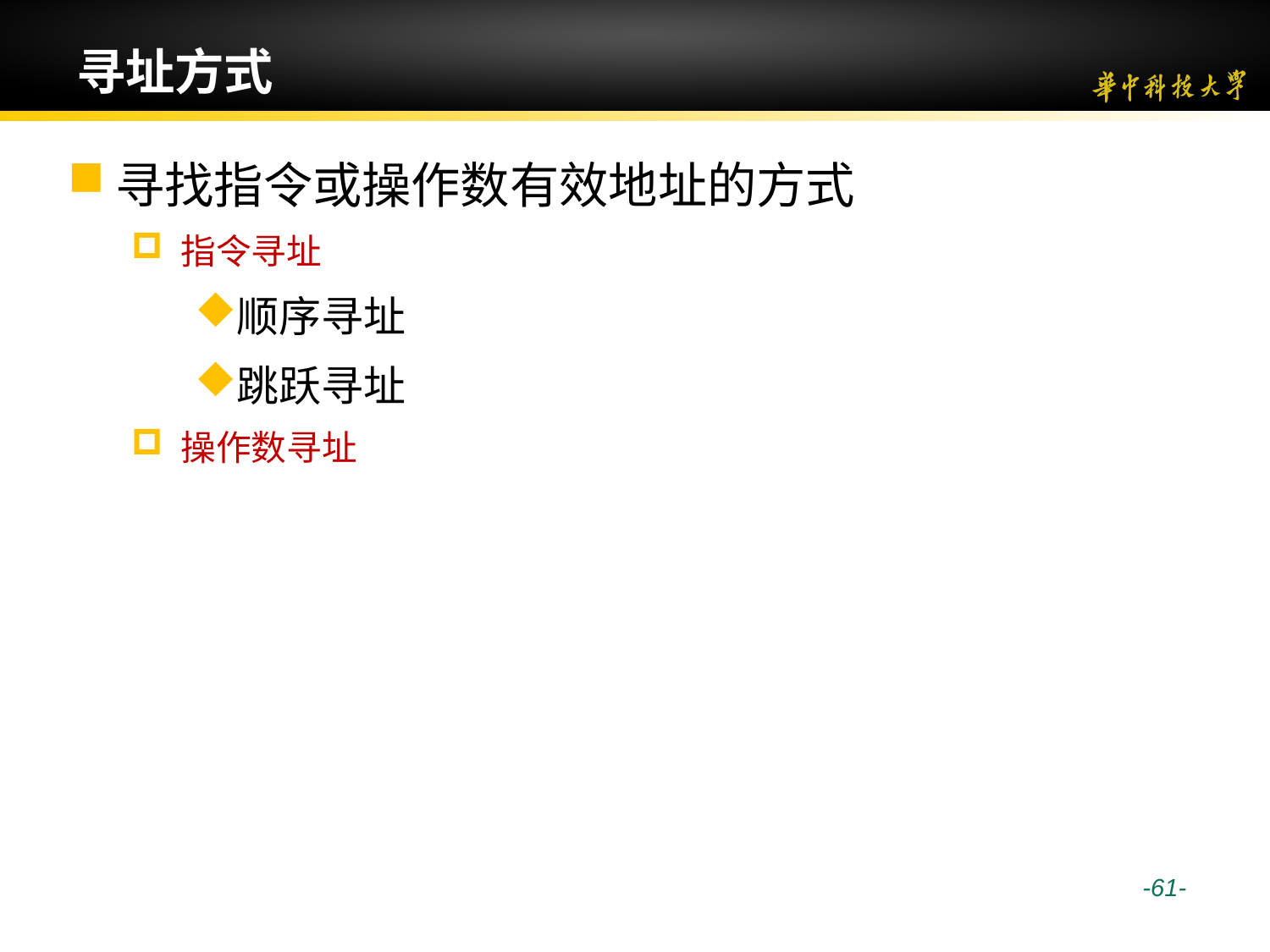

# 寻址方式
寻找指令或操作数有效地址的方式
指令寻址
顺序寻址
跳跃寻址
操作数寻址

 -61-